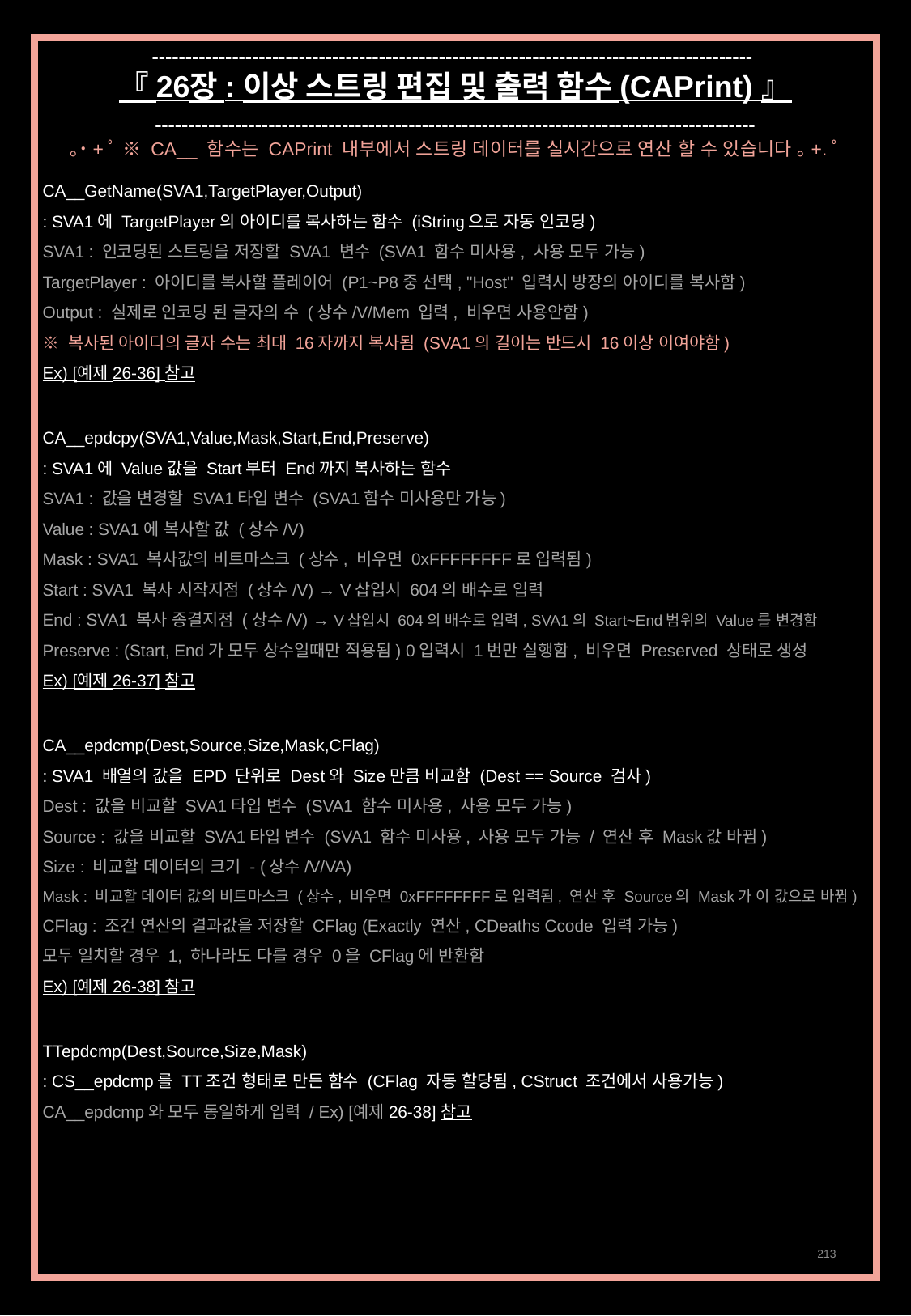

------------------------------------------------------------------------------------------
『 26장 : 이상 스트링 편집 및 출력 함수 (CAPrint) 』
------------------------------------------------------------------------------------------

｡˙+ﾟ ※ CA__ 함수는 CAPrint 내부에서 스트링 데이터를 실시간으로 연산 할 수 있습니다 ｡+.ﾟ
CA__GetName(SVA1,TargetPlayer,Output)
: SVA1에 TargetPlayer의 아이디를 복사하는 함수 (iString으로 자동 인코딩)
SVA1 : 인코딩된 스트링을 저장할 SVA1 변수 (SVA1 함수 미사용, 사용 모두 가능)
TargetPlayer : 아이디를 복사할 플레이어 (P1~P8중 선택, "Host" 입력시 방장의 아이디를 복사함)
Output : 실제로 인코딩 된 글자의 수 (상수/V/Mem 입력, 비우면 사용안함)
※ 복사된 아이디의 글자 수는 최대 16자까지 복사됨 (SVA1의 길이는 반드시 16이상 이여야함)
Ex) [예제 26-36] 참고

CA__epdcpy(SVA1,Value,Mask,Start,End,Preserve)
: SVA1에 Value값을 Start부터 End까지 복사하는 함수
SVA1 : 값을 변경할 SVA1타입 변수 (SVA1함수 미사용만 가능)
Value : SVA1에 복사할 값 (상수/V)
Mask : SVA1 복사값의 비트마스크 (상수, 비우면 0xFFFFFFFF로 입력됨)
Start : SVA1 복사 시작지점 (상수/V) → V삽입시 604의 배수로 입력
End : SVA1 복사 종결지점 (상수/V) → V삽입시 604의 배수로 입력, SVA1의 Start~End범위의 Value를 변경함
Preserve : (Start, End가 모두 상수일때만 적용됨) 0입력시 1번만 실행함, 비우면 Preserved 상태로 생성
Ex) [예제 26-37] 참고

CA__epdcmp(Dest,Source,Size,Mask,CFlag)
: SVA1 배열의 값을 EPD 단위로 Dest와 Size만큼 비교함 (Dest == Source 검사)
Dest : 값을 비교할 SVA1타입 변수 (SVA1 함수 미사용, 사용 모두 가능)
Source : 값을 비교할 SVA1타입 변수 (SVA1 함수 미사용, 사용 모두 가능 / 연산 후 Mask값 바뀜)
Size : 비교할 데이터의 크기 - (상수/V/VA)
Mask : 비교할 데이터 값의 비트마스크 (상수, 비우면 0xFFFFFFFF로 입력됨, 연산 후 Source의 Mask가 이 값으로 바뀜)
CFlag : 조건 연산의 결과값을 저장할 CFlag (Exactly 연산, CDeaths Ccode 입력 가능)
모두 일치할 경우 1, 하나라도 다를 경우 0을 CFlag에 반환함
Ex) [예제 26-38] 참고

TTepdcmp(Dest,Source,Size,Mask)
: CS__epdcmp를 TT조건 형태로 만든 함수 (CFlag 자동 할당됨, CStruct 조건에서 사용가능)
CA__epdcmp와 모두 동일하게 입력 / Ex) [예제 26-38] 참고

213